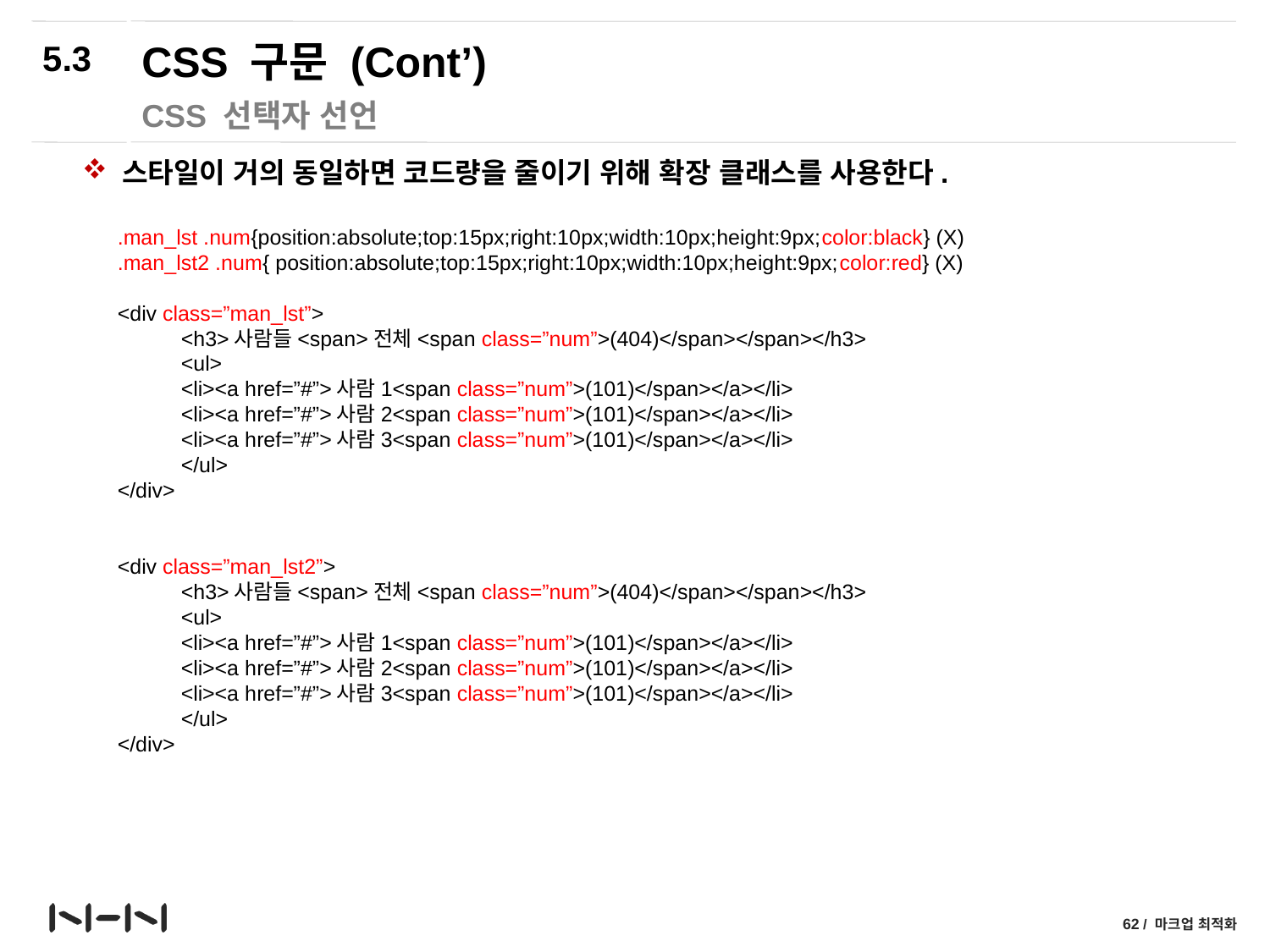

5.3
# CSS 구문 (Cont’)
CSS 선택자 선언
 스타일이 거의 동일하면 코드량을 줄이기 위해 확장 클래스를 사용한다.

.man_lst .num{position:absolute;top:15px;right:10px;width:10px;height:9px;color:black} (X)
.man_lst2 .num{ position:absolute;top:15px;right:10px;width:10px;height:9px;color:red} (X)

<div class=”man_lst”>
<h3>사람들<span>전체<span class=”num”>(404)</span></span></h3>
<ul>
<li><a href=”#”>사람1<span class=”num”>(101)</span></a></li>
<li><a href=”#”>사람2<span class=”num”>(101)</span></a></li>
<li><a href=”#”>사람3<span class=”num”>(101)</span></a></li>
</ul>
</div>

<div class=”man_lst2”>
<h3>사람들<span>전체<span class=”num”>(404)</span></span></h3>
<ul>
<li><a href=”#”>사람1<span class=”num”>(101)</span></a></li>
<li><a href=”#”>사람2<span class=”num”>(101)</span></a></li>
<li><a href=”#”>사람3<span class=”num”>(101)</span></a></li>
</ul>
</div>